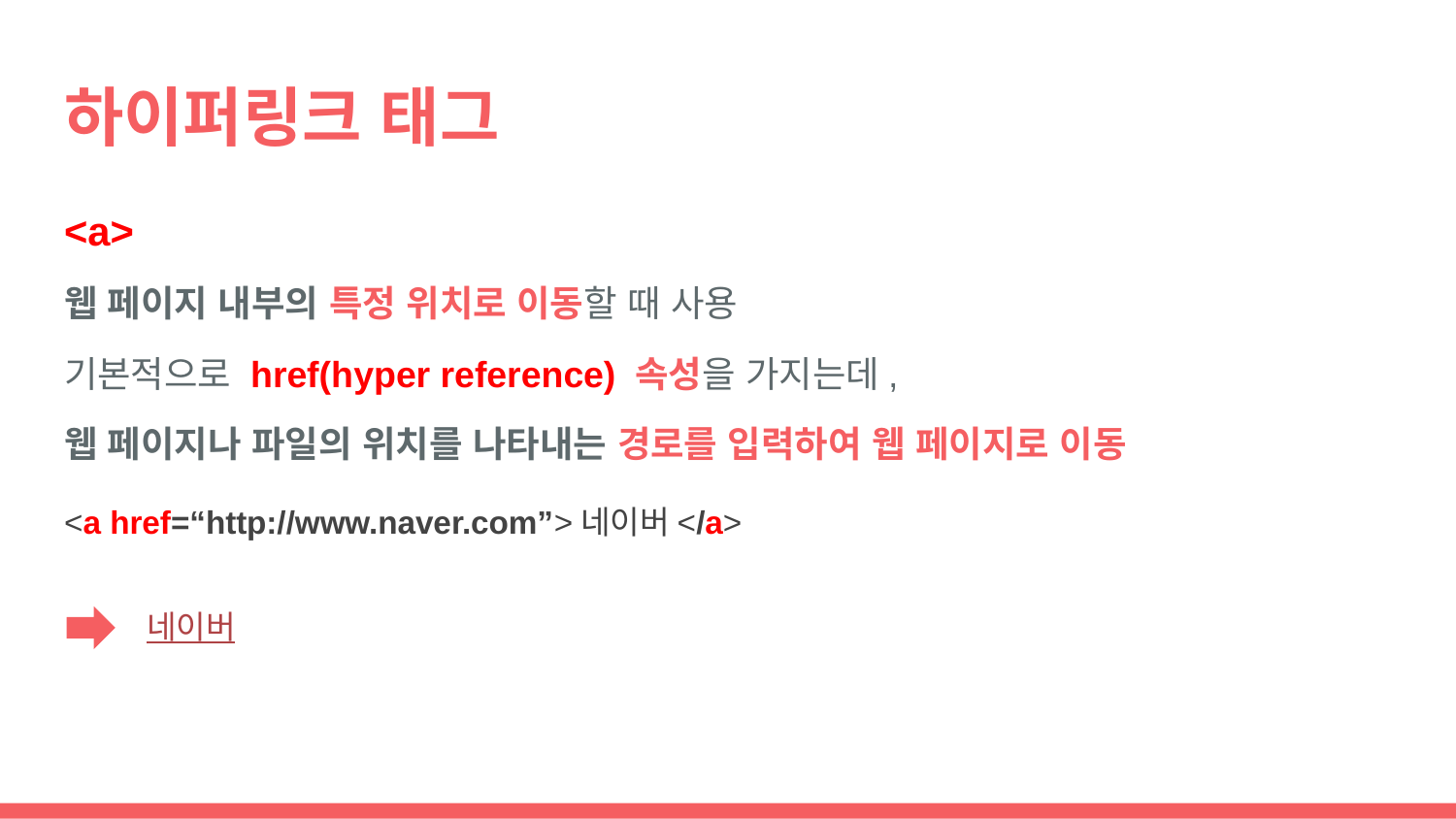

# 하이퍼링크 태그
<a>
웹 페이지 내부의 특정 위치로 이동할 때 사용
기본적으로 href(hyper reference) 속성을 가지는데,
웹 페이지나 파일의 위치를 나타내는 경로를 입력하여 웹 페이지로 이동

<a href=“http://www.naver.com”>네이버</a>
네이버